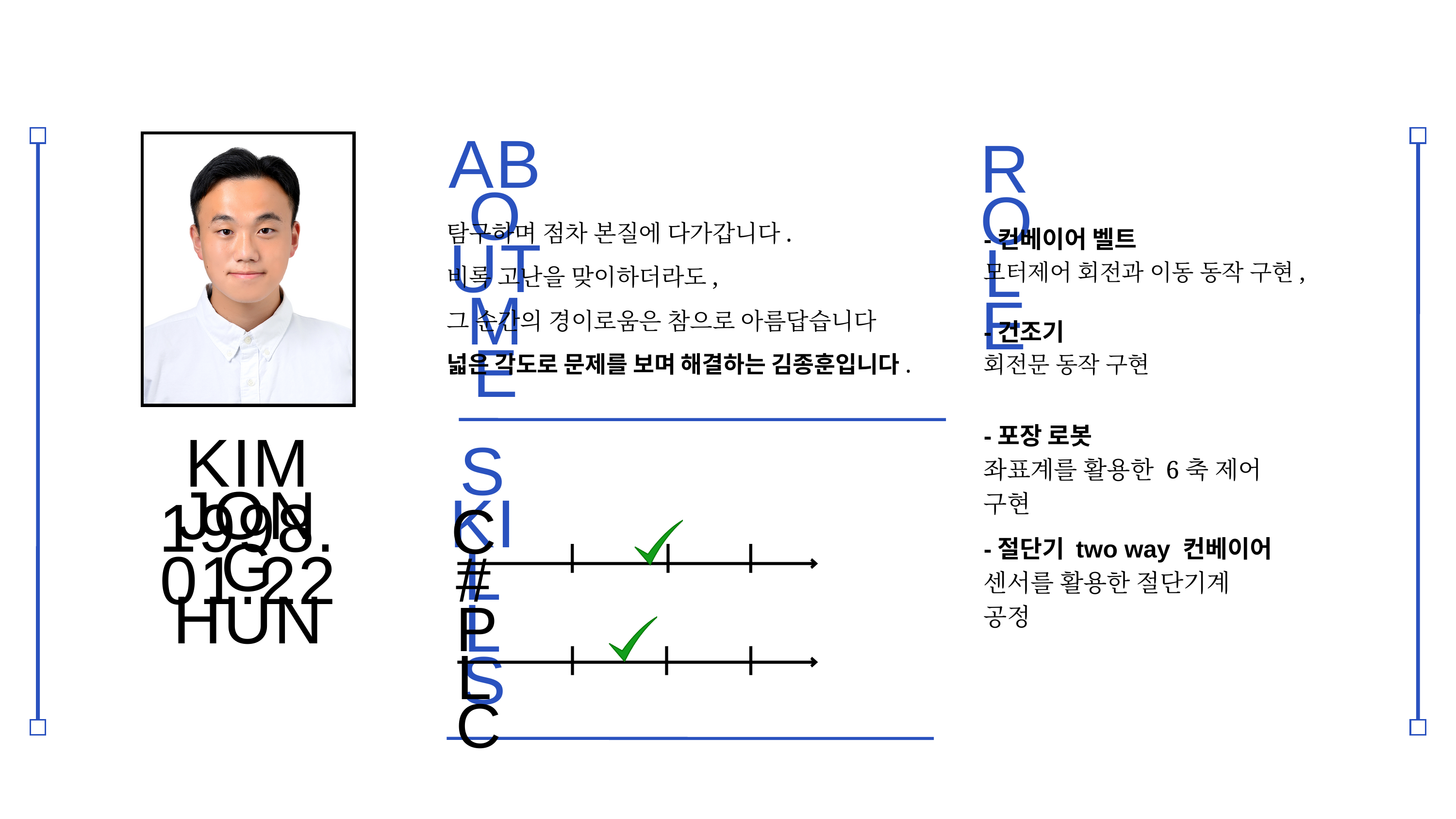

ABOUT ME
ROLE
탐구하며 점차 본질에 다가갑니다.
비록 고난을 맞이하더라도,
그 순간의 경이로움은 참으로 아름답습니다
넓은 각도로 문제를 보며 해결하는 김종훈입니다.
-컨베이어 벨트
모터제어 회전과 이동 동작 구현,

-건조기
회전문 동작 구현
-포장 로봇
좌표계를 활용한 6축 제어 구현

KIM JONG HUN
SKILLS
1998.01.22
C#

-절단기 two way 컨베이어
센서를 활용한 절단기계 공정

PLC